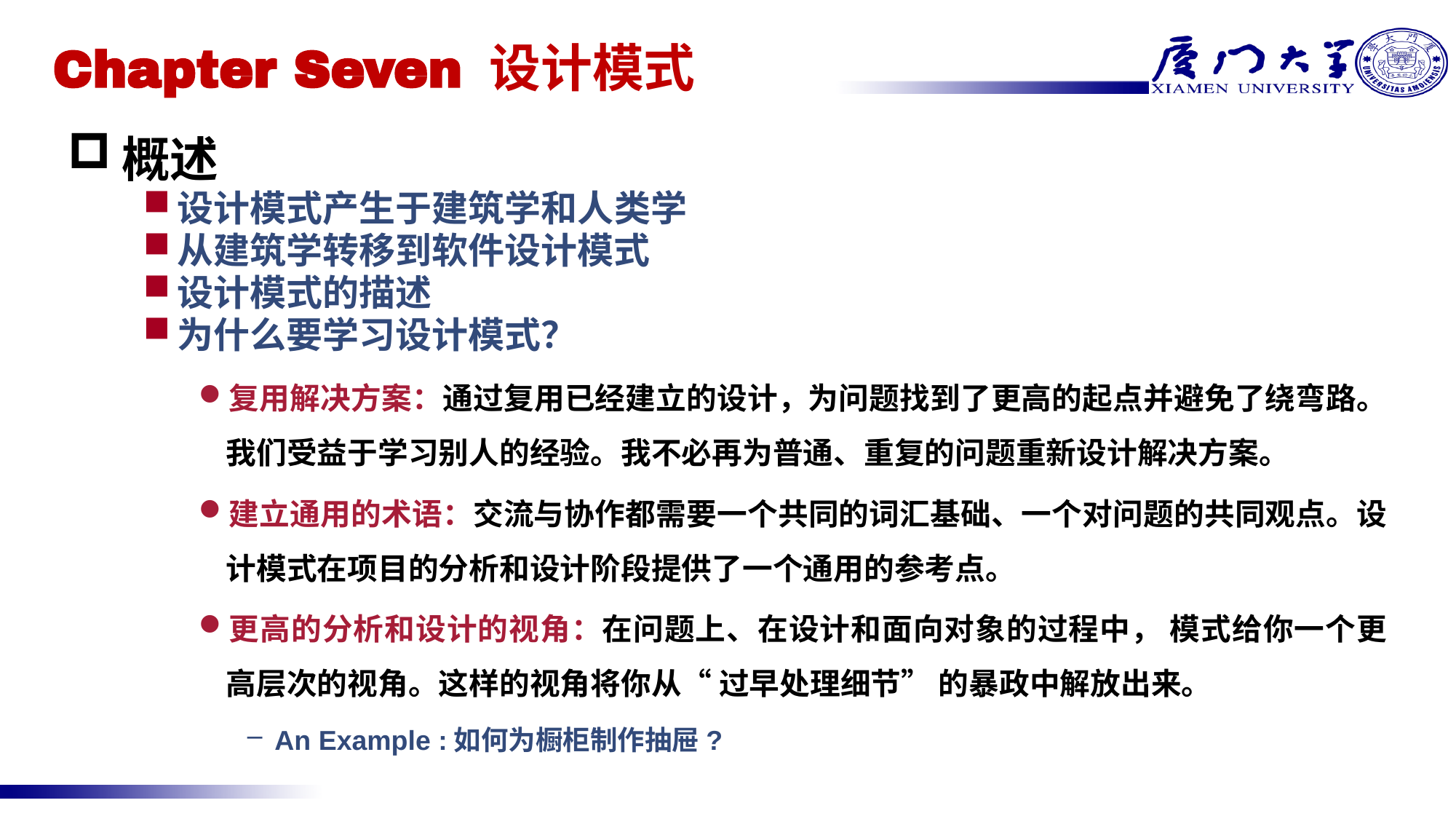

# Chapter Seven 设计模式
概述
设计模式产生于建筑学和人类学
从建筑学转移到软件设计模式
设计模式的描述
为什么要学习设计模式？
复用解决方案：通过复用已经建立的设计，为问题找到了更高的起点并避免了绕弯路。我们受益于学习别人的经验。我不必再为普通、重复的问题重新设计解决方案。
建立通用的术语：交流与协作都需要一个共同的词汇基础、一个对问题的共同观点。设计模式在项目的分析和设计阶段提供了一个通用的参考点。
更高的分析和设计的视角：在问题上、在设计和面向对象的过程中， 模式给你一个更高层次的视角。这样的视角将你从“ 过早处理细节” 的暴政中解放出来。
An Example :如何为橱柜制作抽屉?